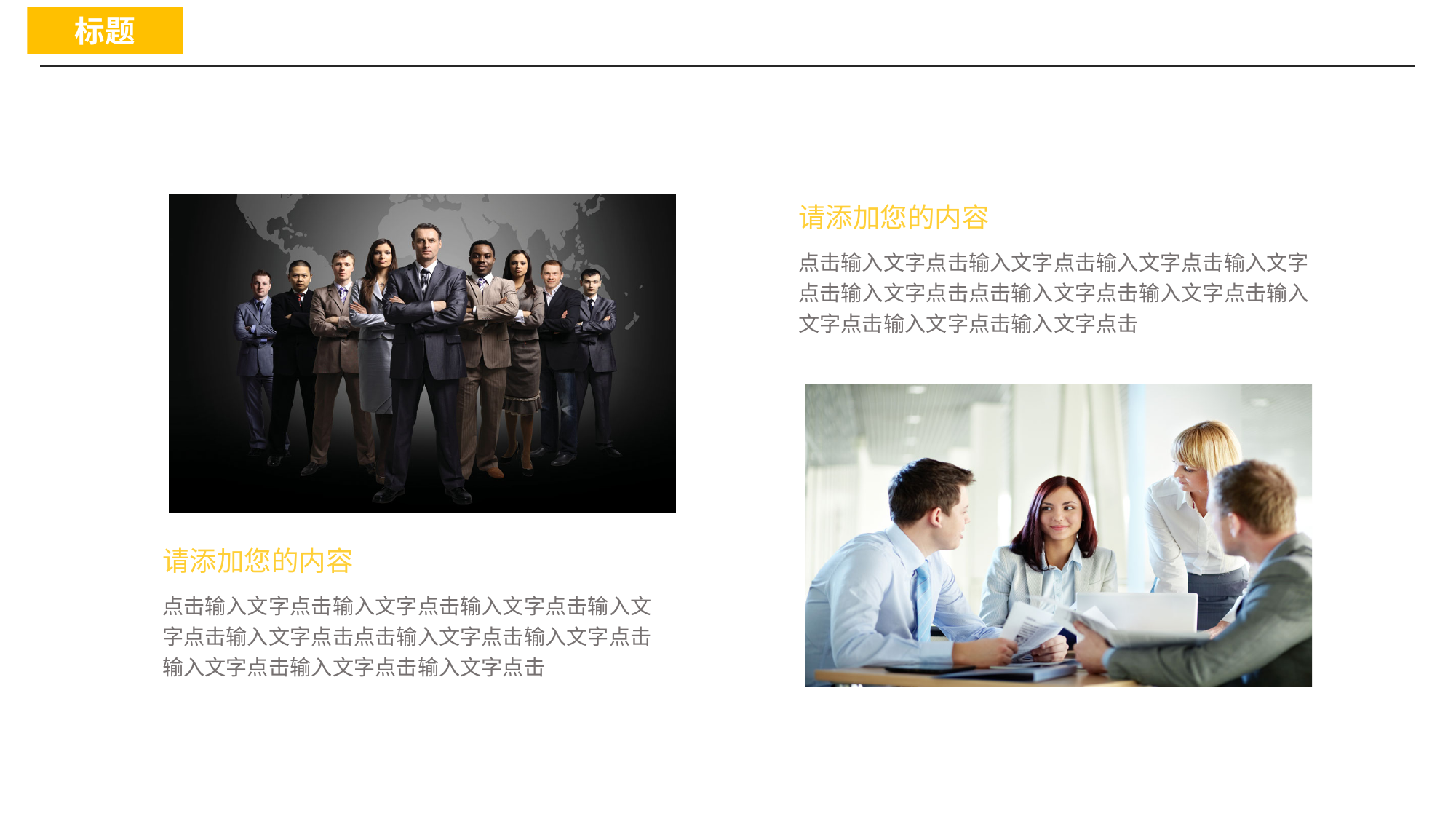

标题

请添加您的内容
点击输入文字点击输入文字点击输入文字点击输入文字点击输入文字点击点击输入文字点击输入文字点击输入文字点击输入文字点击输入文字点击

请添加您的内容
点击输入文字点击输入文字点击输入文字点击输入文字点击输入文字点击点击输入文字点击输入文字点击输入文字点击输入文字点击输入文字点击